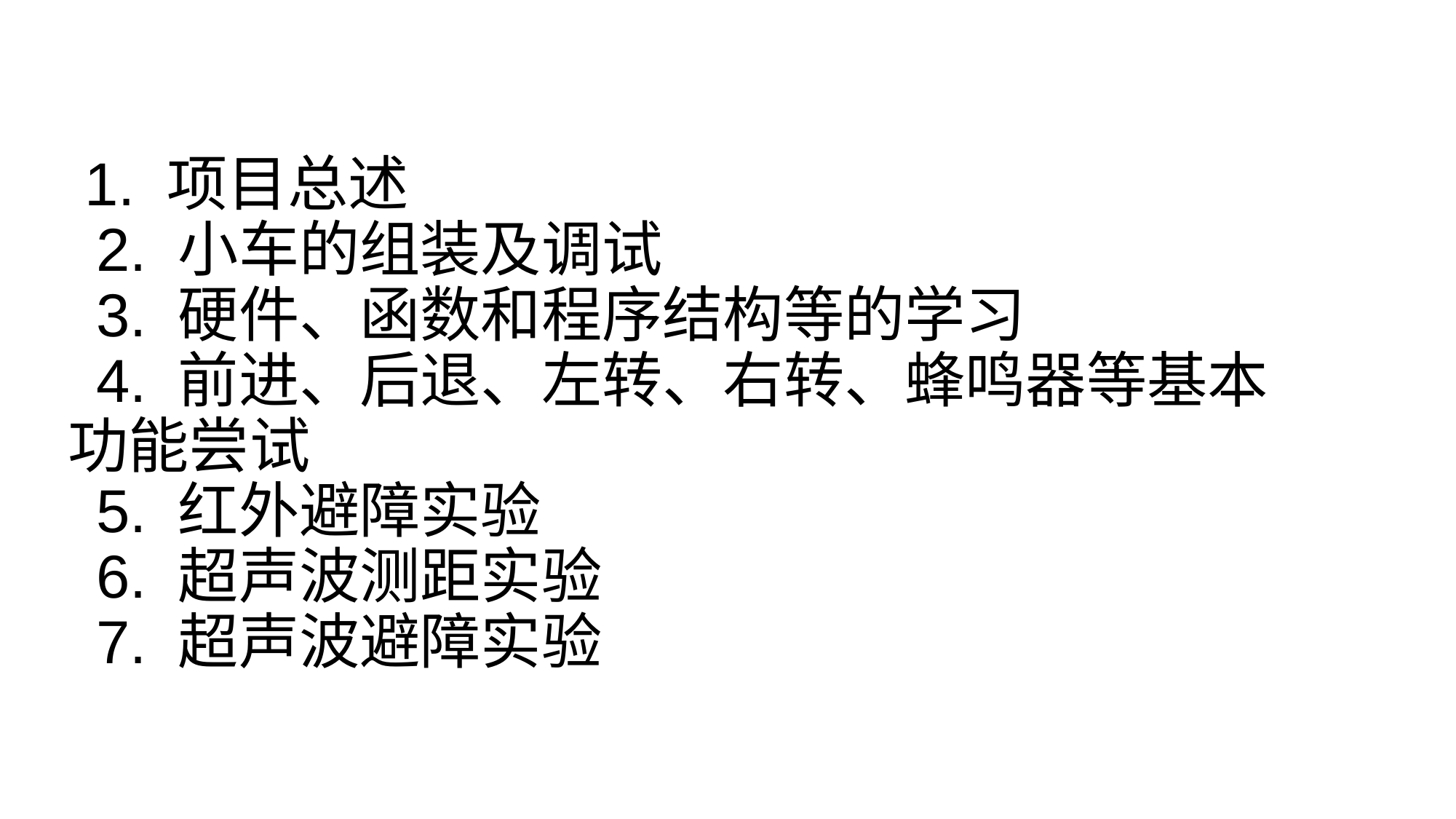

# 1. 项目总述 2. 小车的组装及调试 3. 硬件、函数和程序结构等的学习 4. 前进、后退、左转、右转、蜂鸣器等基本功能尝试 5. 红外避障实验 6. 超声波测距实验 7. 超声波避障实验